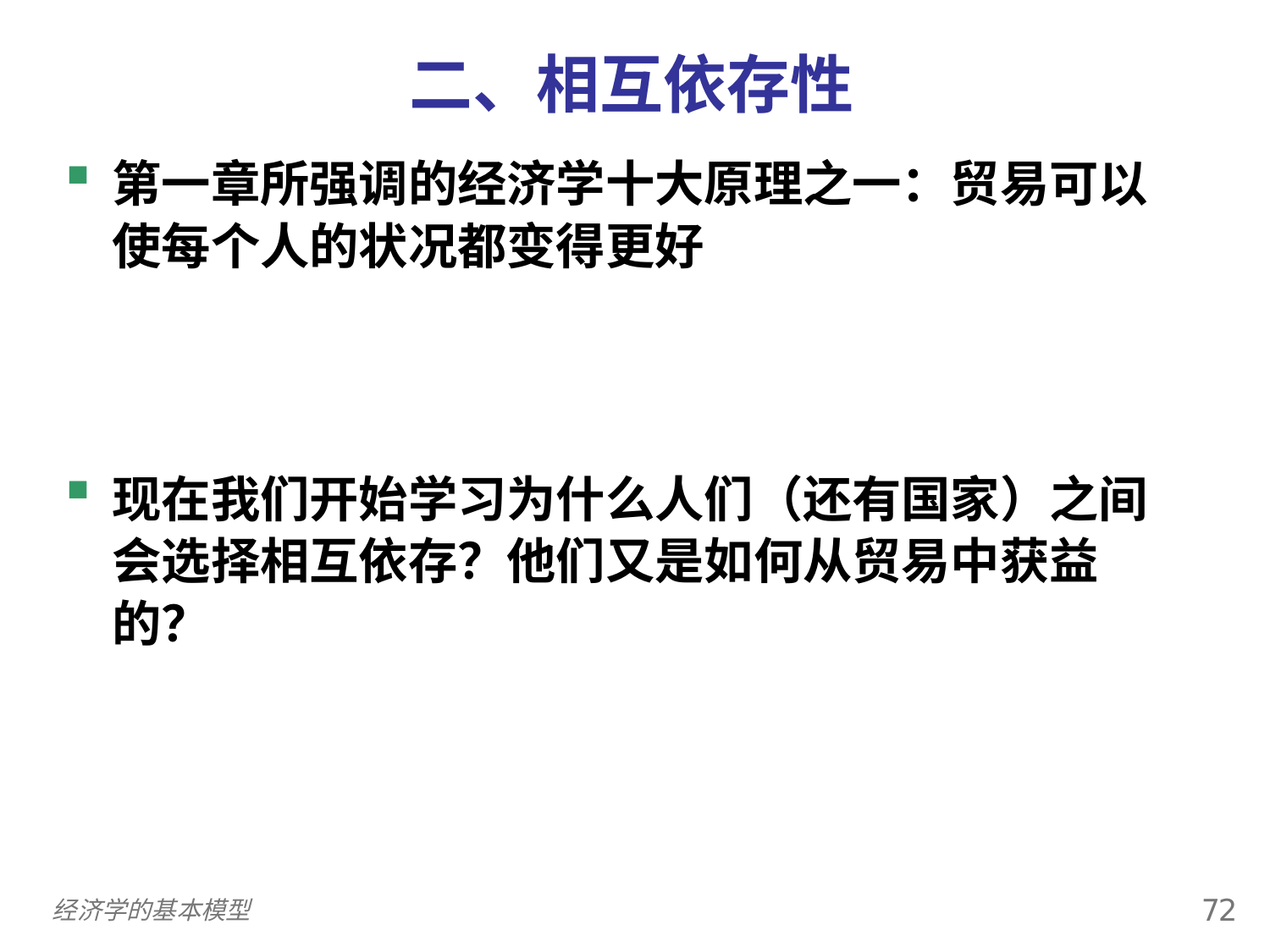

# 二、相互依存性
第一章所强调的经济学十大原理之一：贸易可以使每个人的状况都变得更好

现在我们开始学习为什么人们（还有国家）之间会选择相互依存？他们又是如何从贸易中获益的？
72
经济学的基本模型